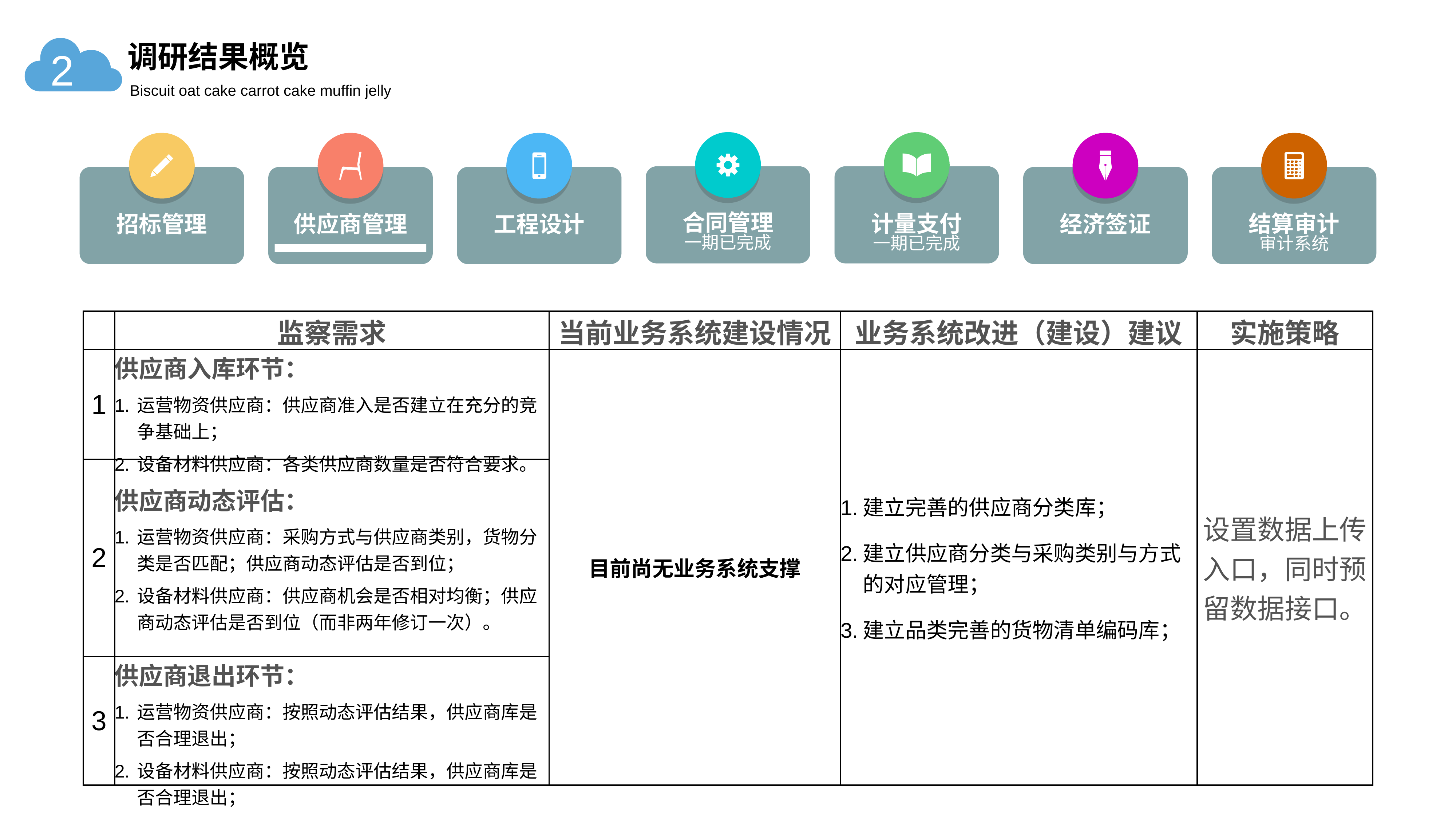

调研结果概览
2

Biscuit oat cake carrot cake muffin jelly

合同管理
一期已完成

计量支付
一期已完成

招标管理

供应商管理

工程设计

经济签证

结算审计
审计系统

|  | 监察需求 | 当前业务系统建设情况 | 业务系统改进（建设）建议 | 实施策略 |
| --- | --- | --- | --- | --- |
| 1 | 供应商入库环节： 运营物资供应商：供应商准入是否建立在充分的竞争基础上； 设备材料供应商：各类供应商数量是否符合要求。 | 目前尚无业务系统支撑 | 建立完善的供应商分类库； 建立供应商分类与采购类别与方式的对应管理； 建立品类完善的货物清单编码库； | 设置数据上传入口，同时预留数据接口。 |
| 2 | 供应商动态评估： 运营物资供应商：采购方式与供应商类别，货物分类是否匹配；供应商动态评估是否到位； 设备材料供应商：供应商机会是否相对均衡；供应商动态评估是否到位（而非两年修订一次）。 |  |  |  |
| 3 | 供应商退出环节： 运营物资供应商：按照动态评估结果，供应商库是否合理退出； 设备材料供应商：按照动态评估结果，供应商库是否合理退出； |  |  |  |
9